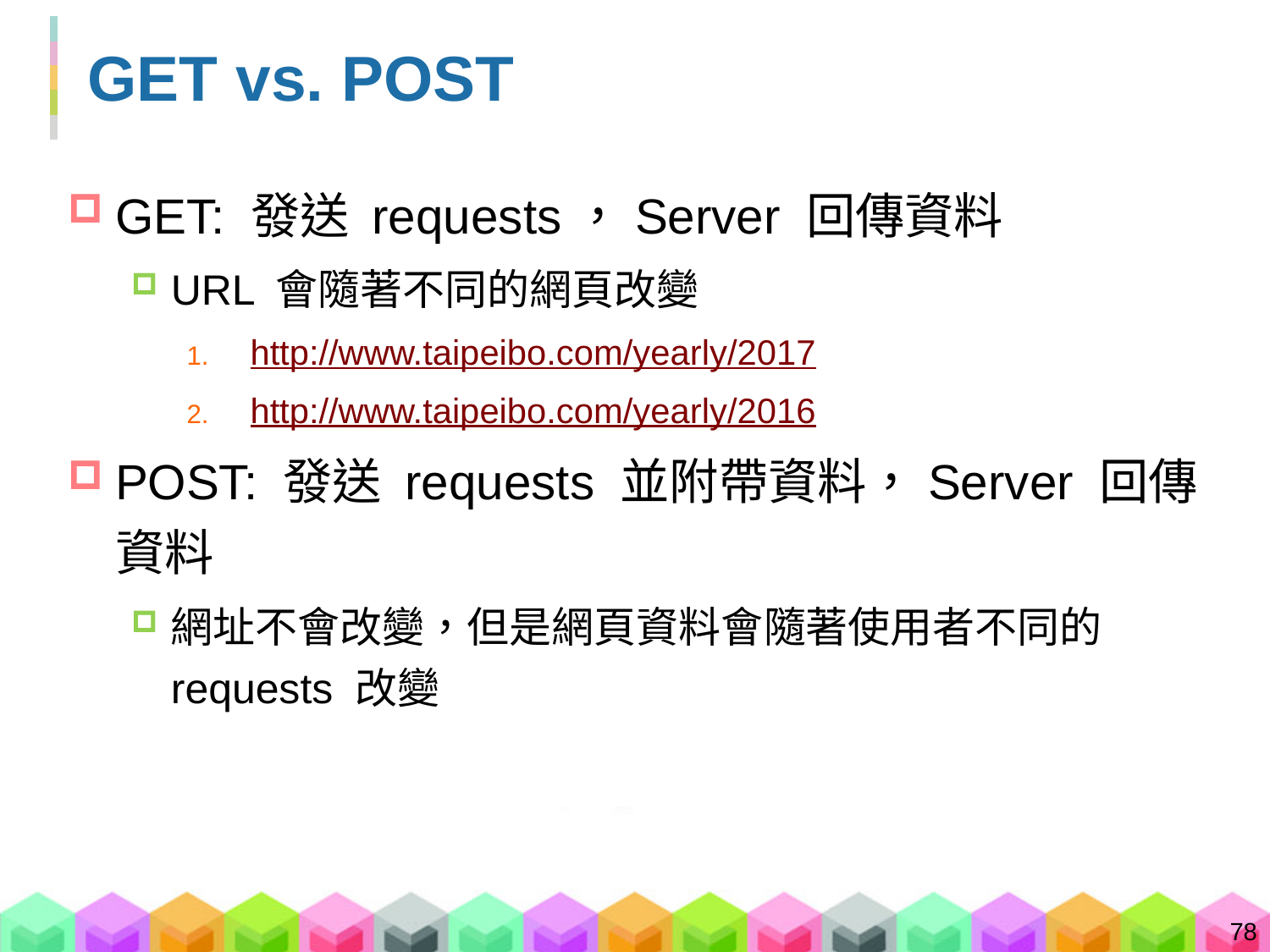

# GET vs. POST
GET: 發送 requests，Server 回傳資料
URL 會隨著不同的網頁改變
http://www.taipeibo.com/yearly/2017
http://www.taipeibo.com/yearly/2016
POST: 發送 requests 並附帶資料，Server 回傳資料
網址不會改變，但是網頁資料會隨著使用者不同的 requests 改變

78